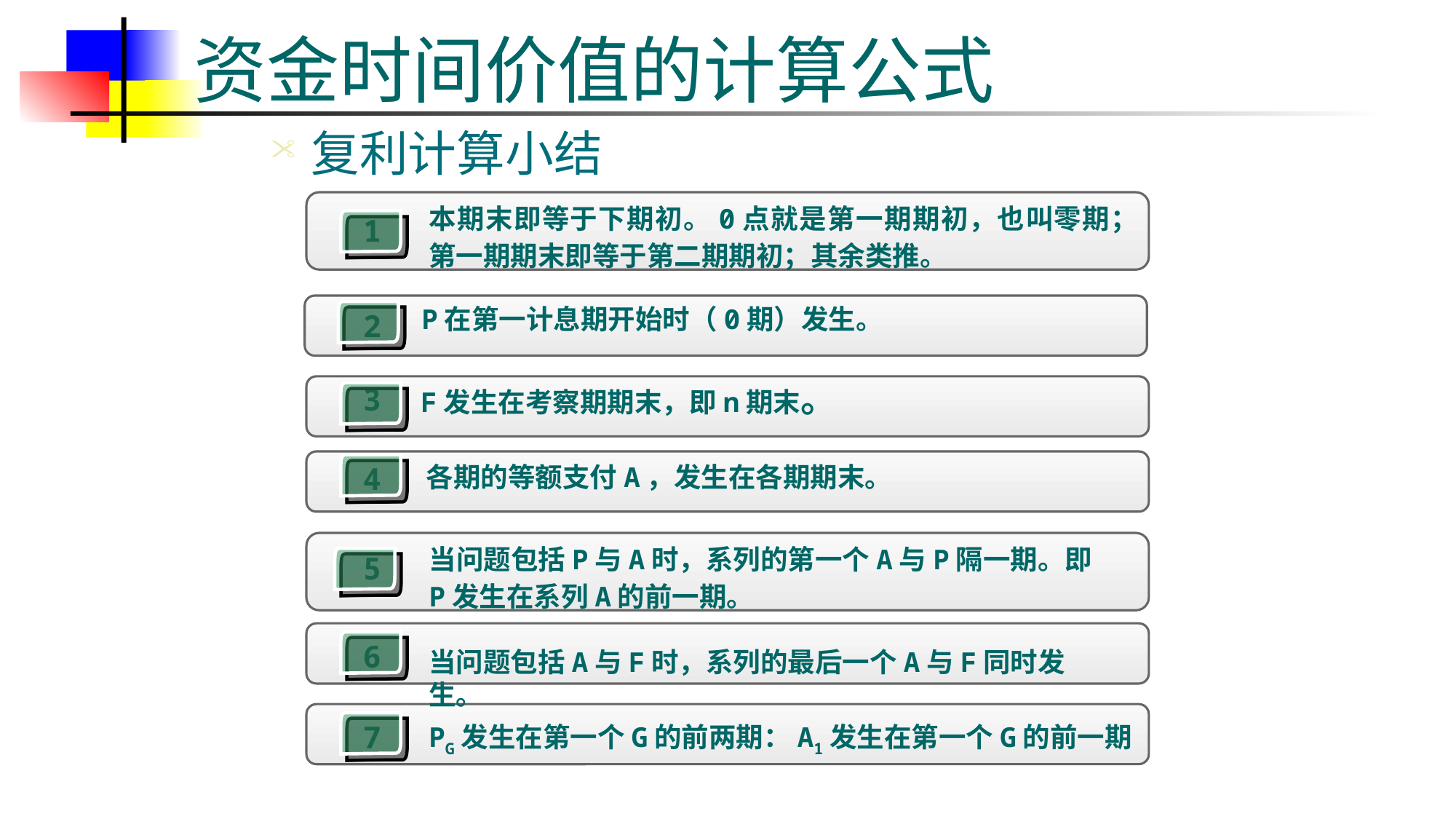

# 资金时间价值的计算公式
复利计算小结

本期末即等于下期初。0点就是第一期期初，也叫零期；第一期期末即等于第二期期初；其余类推。
1

2
5

3

P在第一计息期开始时（0期）发生。
F发生在考察期期末，即n期末。

4

各期的等额支付A，发生在各期期末。
当问题包括P与A时，系列的第一个A与P隔一期。即P发生在系列A的前一期。

6

当问题包括A与F时，系列的最后一个A与F同时发生。

7

PG发生在第一个G的前两期：A1发生在第一个G的前一期